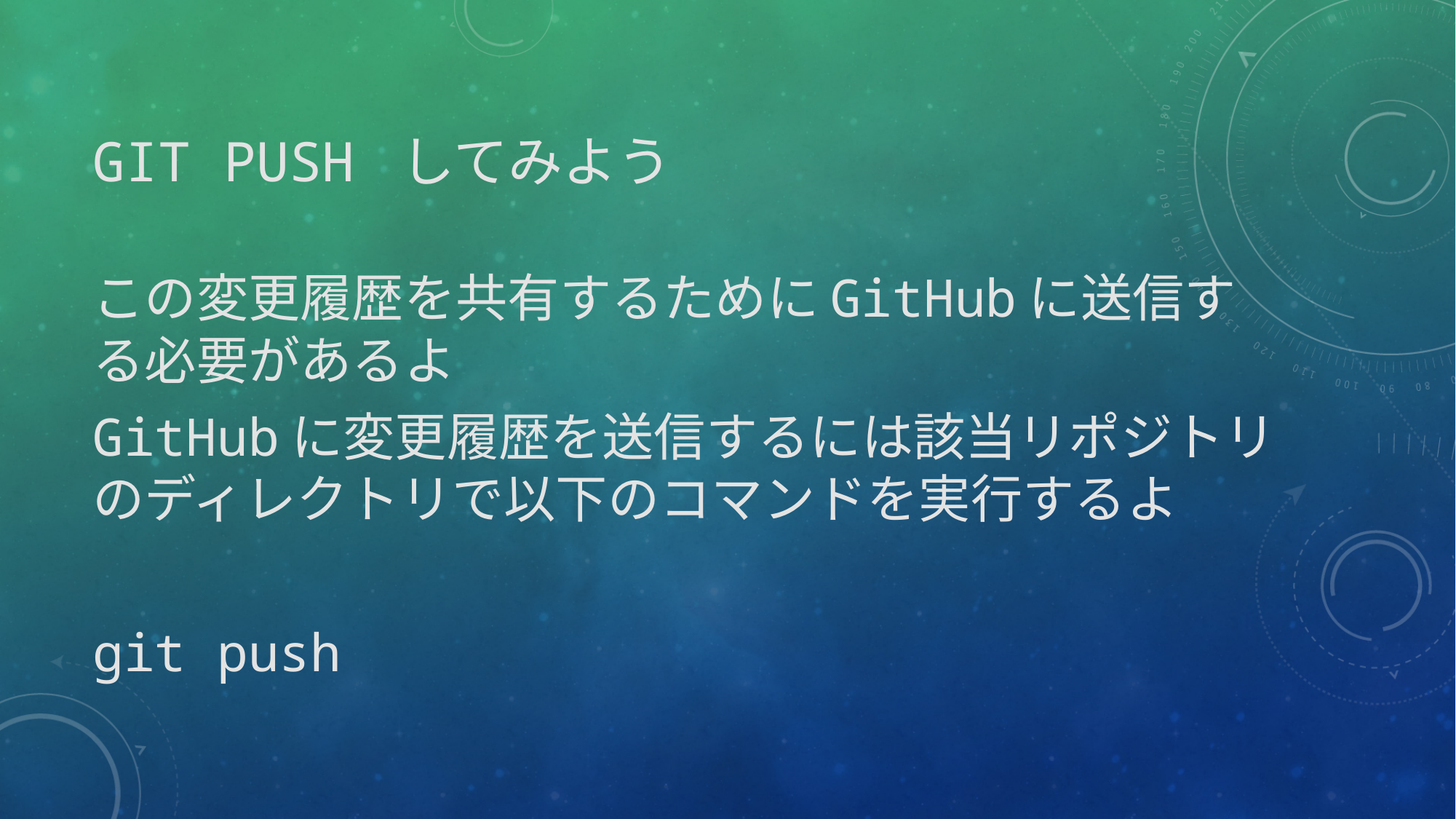

# git push してみよう
この変更履歴を共有するためにGitHubに送信する必要があるよ
GitHubに変更履歴を送信するには該当リポジトリのディレクトリで以下のコマンドを実行するよ

git push